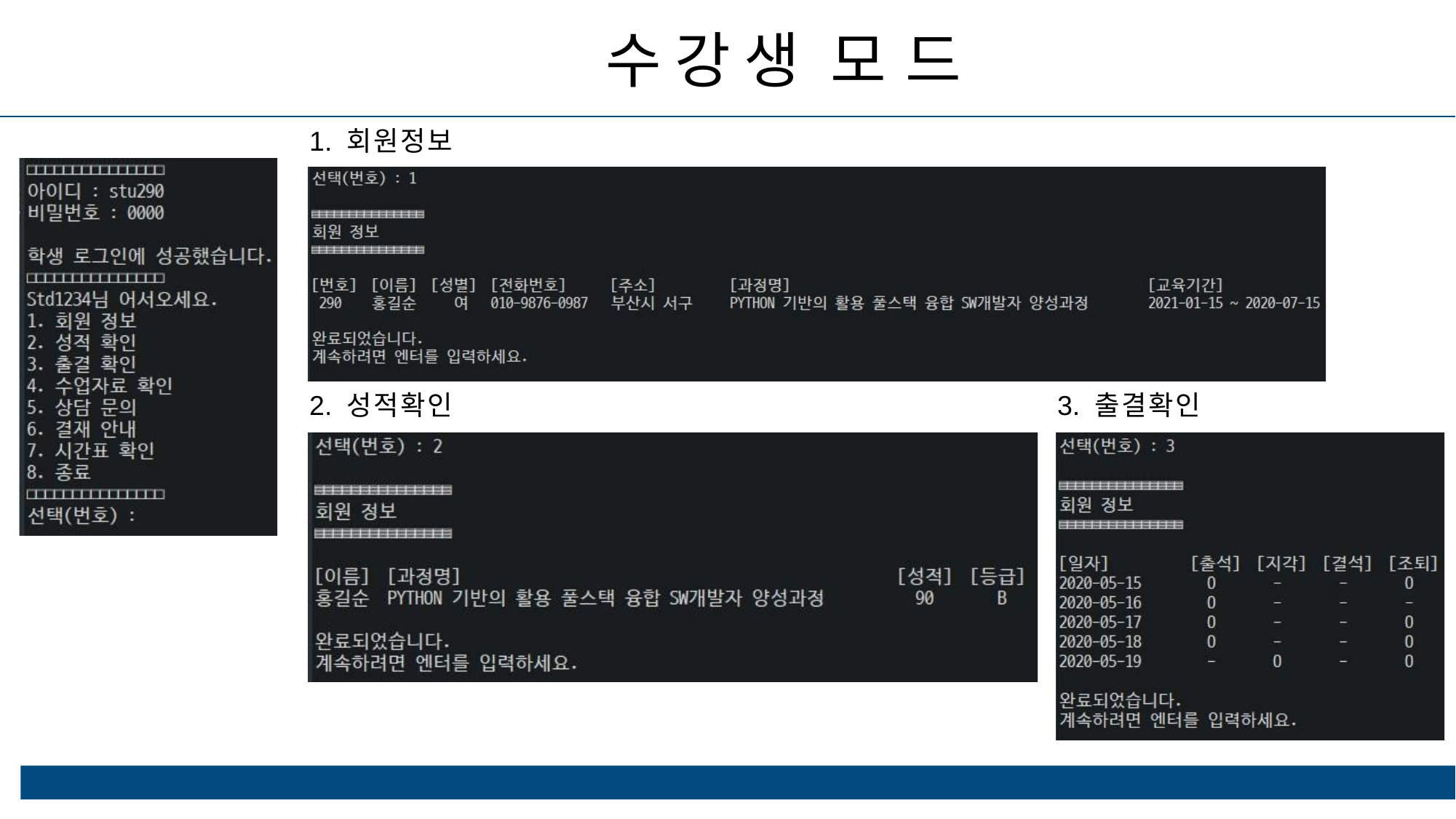

# 수강생 모드

1. 회원정보

2. 성적확인
3. 출결확인

ⓒSaebyeol Yu. Saebyeol’s PowerPoint